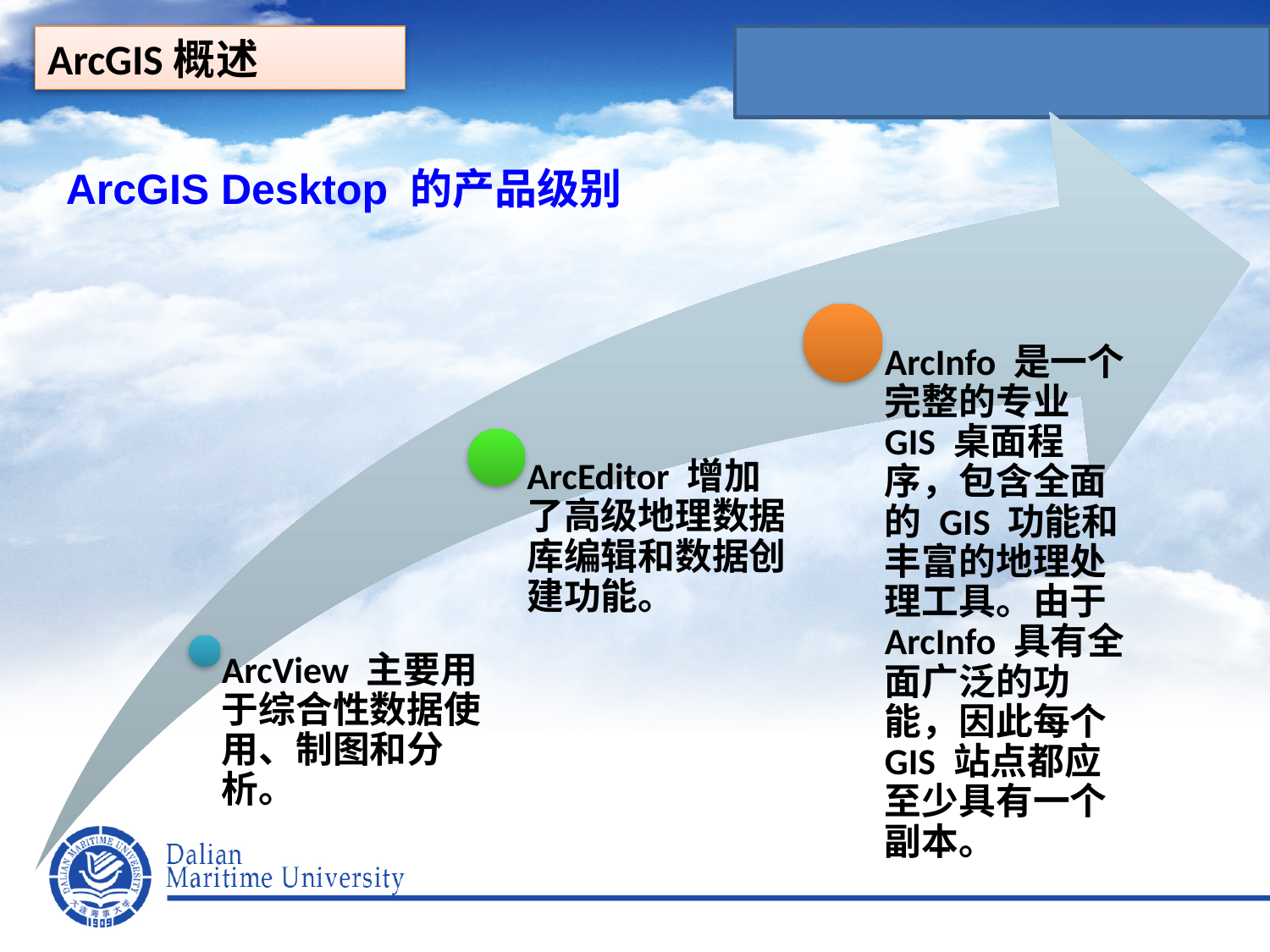

ArcGIS概述
ArcView 主要用于综合性数据使用、制图和分析。
ArcEditor 增加了高级地理数据库编辑和数据创建功能。
ArcInfo 是一个完整的专业 GIS 桌面程序，包含全面的 GIS 功能和丰富的地理处理工具。由于 ArcInfo 具有全面广泛的功能，因此每个 GIS 站点都应至少具有一个副本。
ArcGIS Desktop 的产品级别